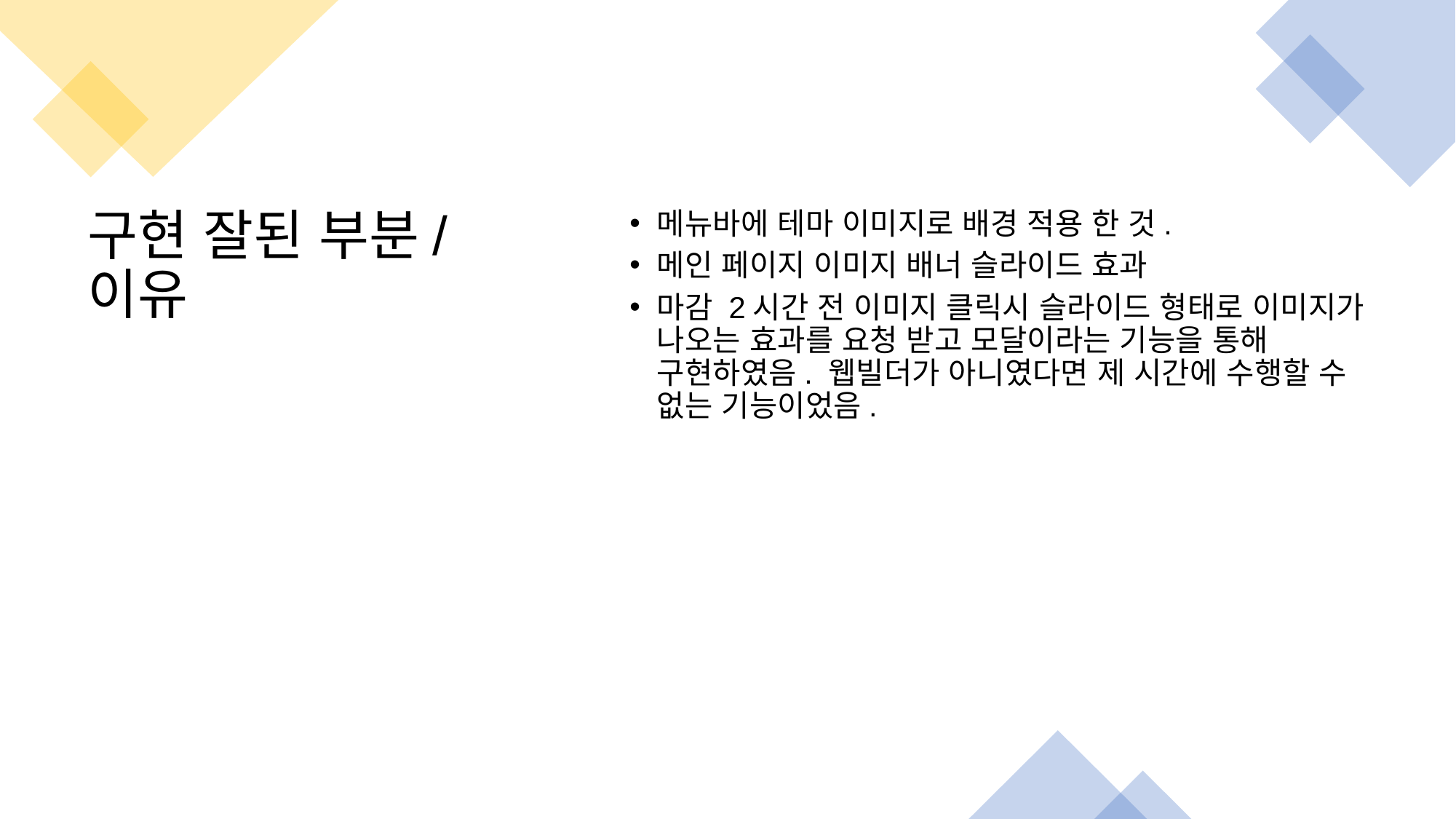

메뉴바에 테마 이미지로 배경 적용 한 것.
메인 페이지 이미지 배너 슬라이드 효과
마감 2시간 전 이미지 클릭시 슬라이드 형태로 이미지가 나오는 효과를 요청 받고 모달이라는 기능을 통해 구현하였음. 웹빌더가 아니였다면 제 시간에 수행할 수 없는 기능이었음.

구현 잘된 부분/이유